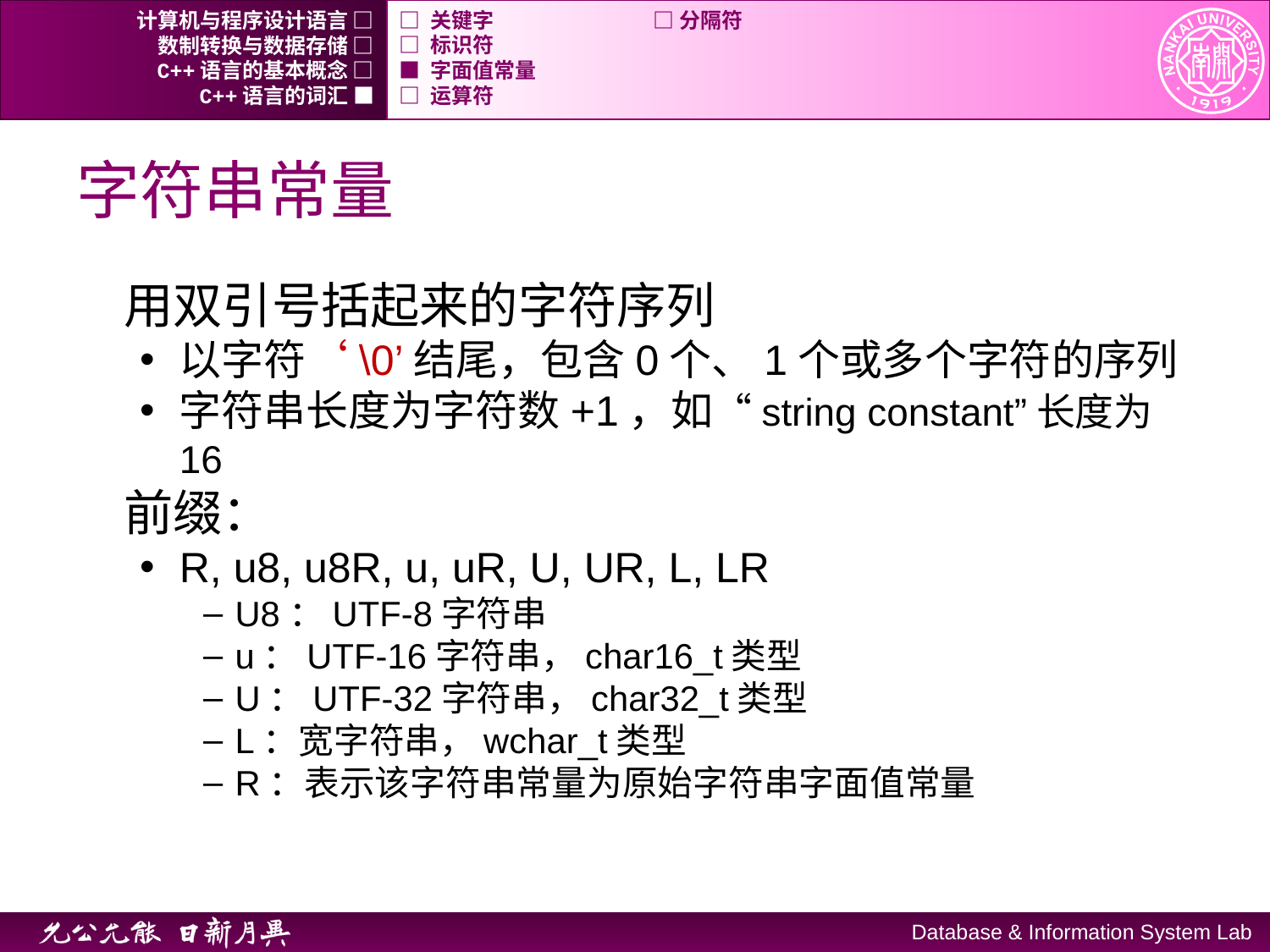

计算机与程序设计语言 □
□ 关键字		□ 分隔符
数制转换与数据存储 □
□ 标识符
C++语言的基本概念 □
■ 字面值常量
C++语言的词汇 ■
□ 运算符
# 字符串常量
用双引号括起来的字符序列
以字符‘\0’结尾，包含0个、1个或多个字符的序列
字符串长度为字符数+1，如“string constant”长度为16
前缀：
R, u8, u8R, u, uR, U, UR, L, LR
U8：UTF-8字符串
u：UTF-16字符串，char16_t类型
U：UTF-32字符串，char32_t类型
L：宽字符串，wchar_t类型
R：表示该字符串常量为原始字符串字面值常量